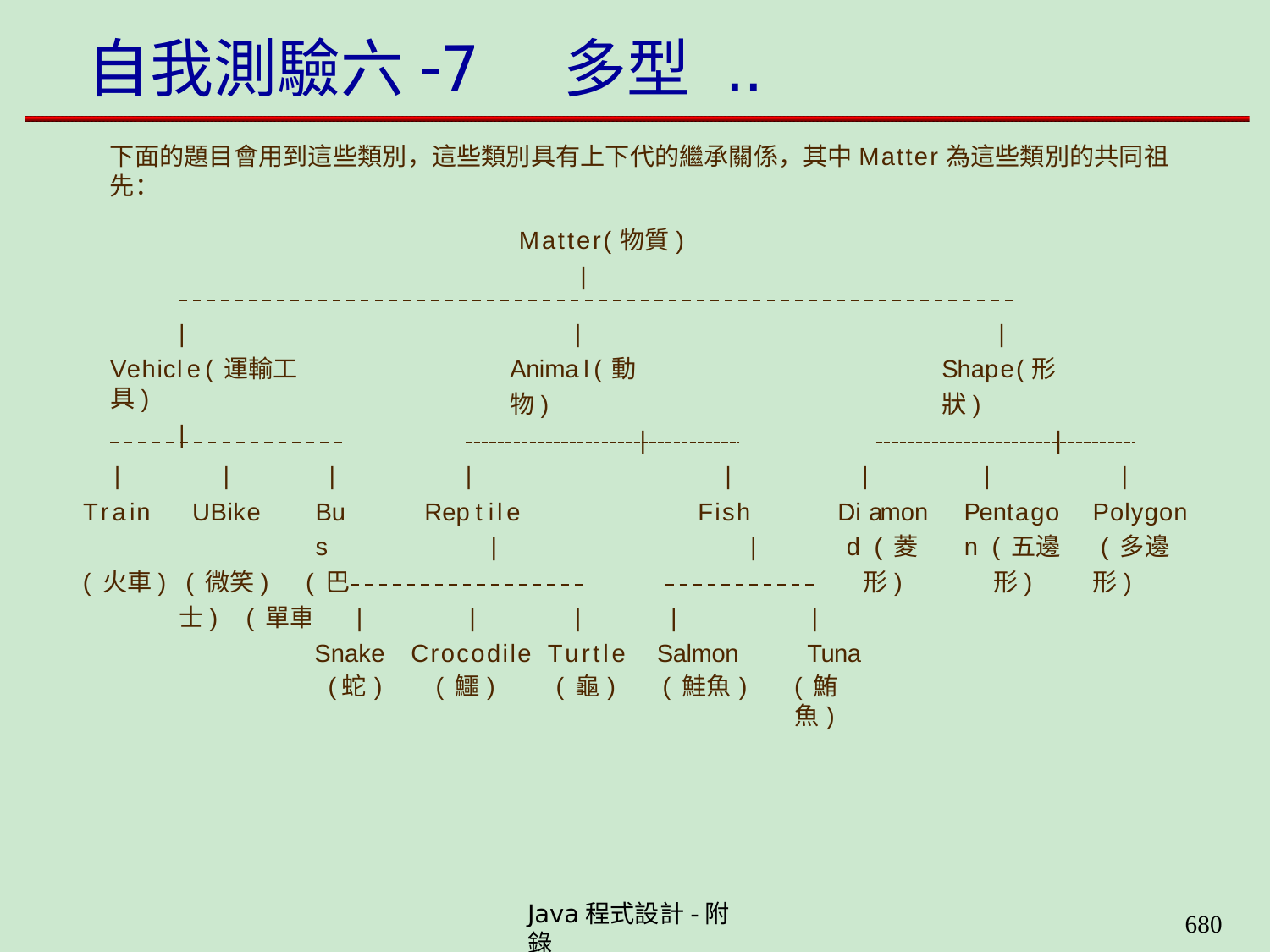

# 自我測驗六-7	多型 ..
下面的題目會用到這些類別，這些類別具有上下代的繼承關係，其中Matter為這些類別的共同祖先：

Matter(物質)
|

|
Vehicle(運輸工具)
|
|  Animal(動物)
|
|  Shape(形狀)
|

|	|
Train	UBike
|  Bus
(火車)  (微笑)	(巴士)  (單車)
|  Reptile
|
|  Fish
|

|   Diamond  (菱形)
|    Pentagon  (五邊形)
|  Polygon  (多邊形)

| | | | | | | | | | |
| --- | --- | --- | --- | --- |
| Snake | Crocodile | Turtle | Salmon | Tuna |
| (蛇) | (鱷) | (龜) | (鮭魚) | (鮪魚) |
Java程式設計-附錄
680